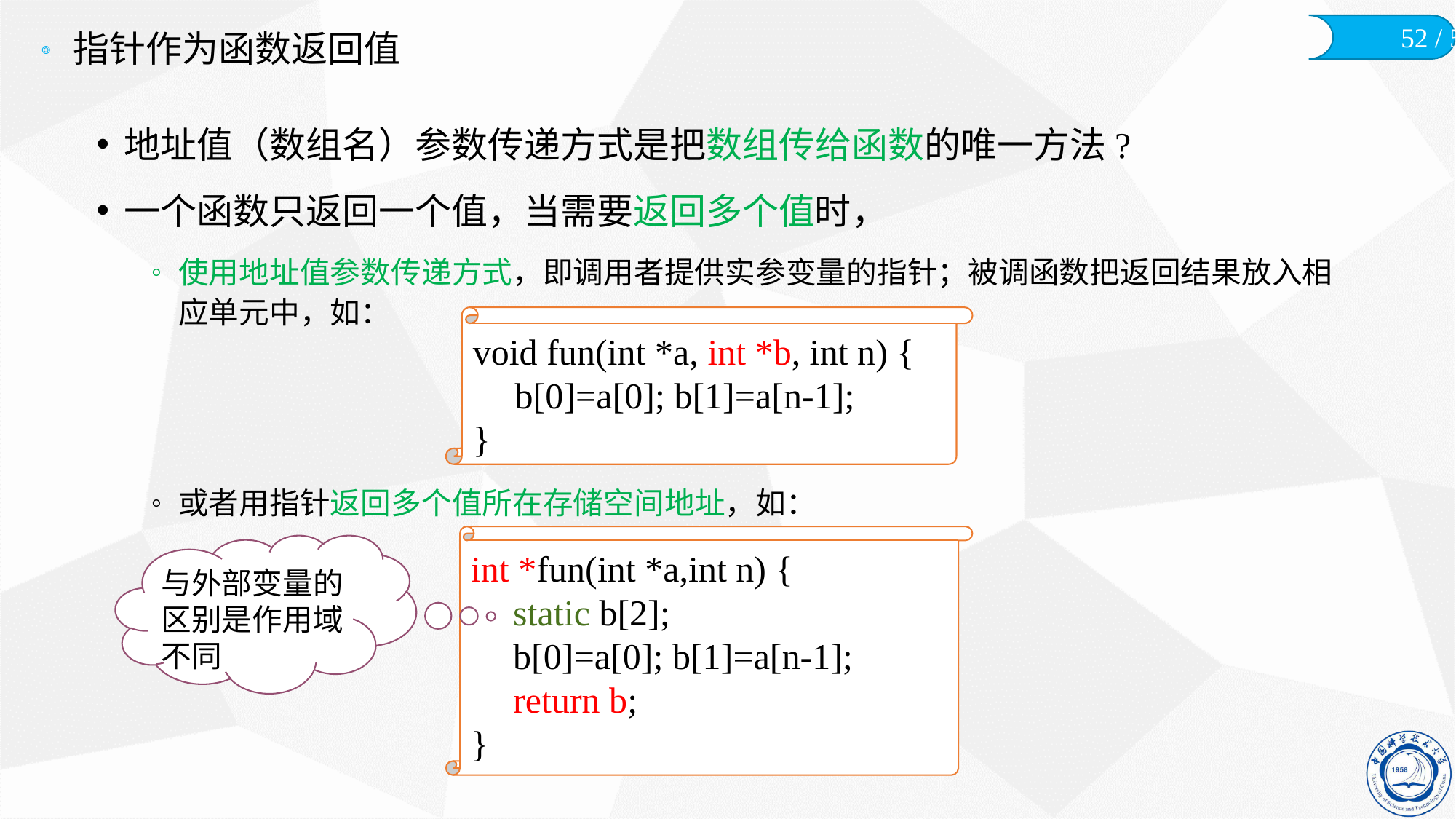

# 指针作为函数返回值
地址值（数组名）参数传递方式是把数组传给函数的唯一方法?
一个函数只返回一个值，当需要返回多个值时，
使用地址值参数传递方式，即调用者提供实参变量的指针；被调函数把返回结果放入相应单元中，如：

或者用指针返回多个值所在存储空间地址，如：

void fun(int *a, int *b, int n) {
	b[0]=a[0]; b[1]=a[n-1];
}
int *fun(int *a,int n) {
	static b[2];
	b[0]=a[0]; b[1]=a[n-1];
	return b;
}
与外部变量的区别是作用域不同